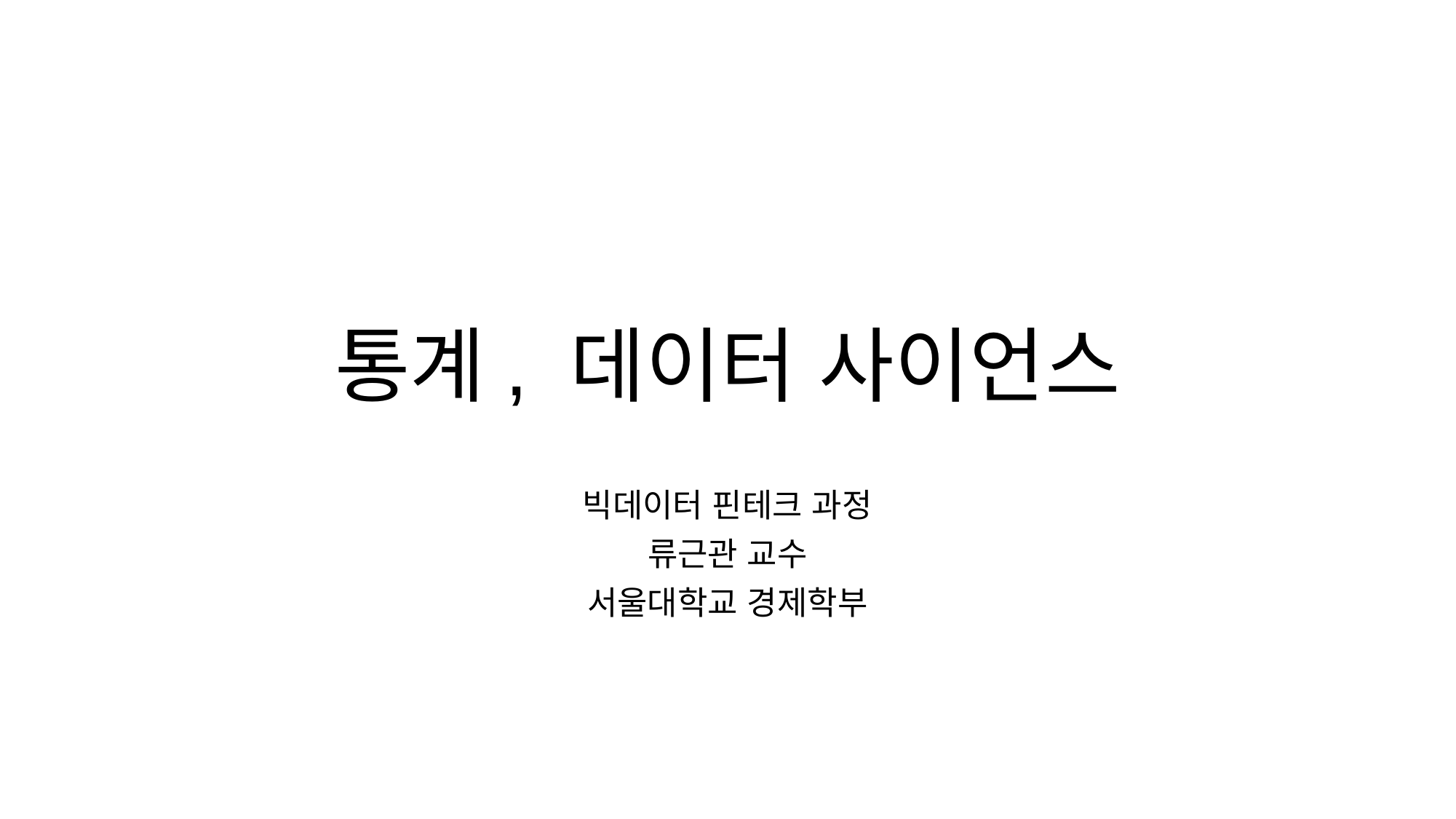

# 통계, 데이터 사이언스

빅데이터 핀테크 과정
류근관 교수
서울대학교 경제학부